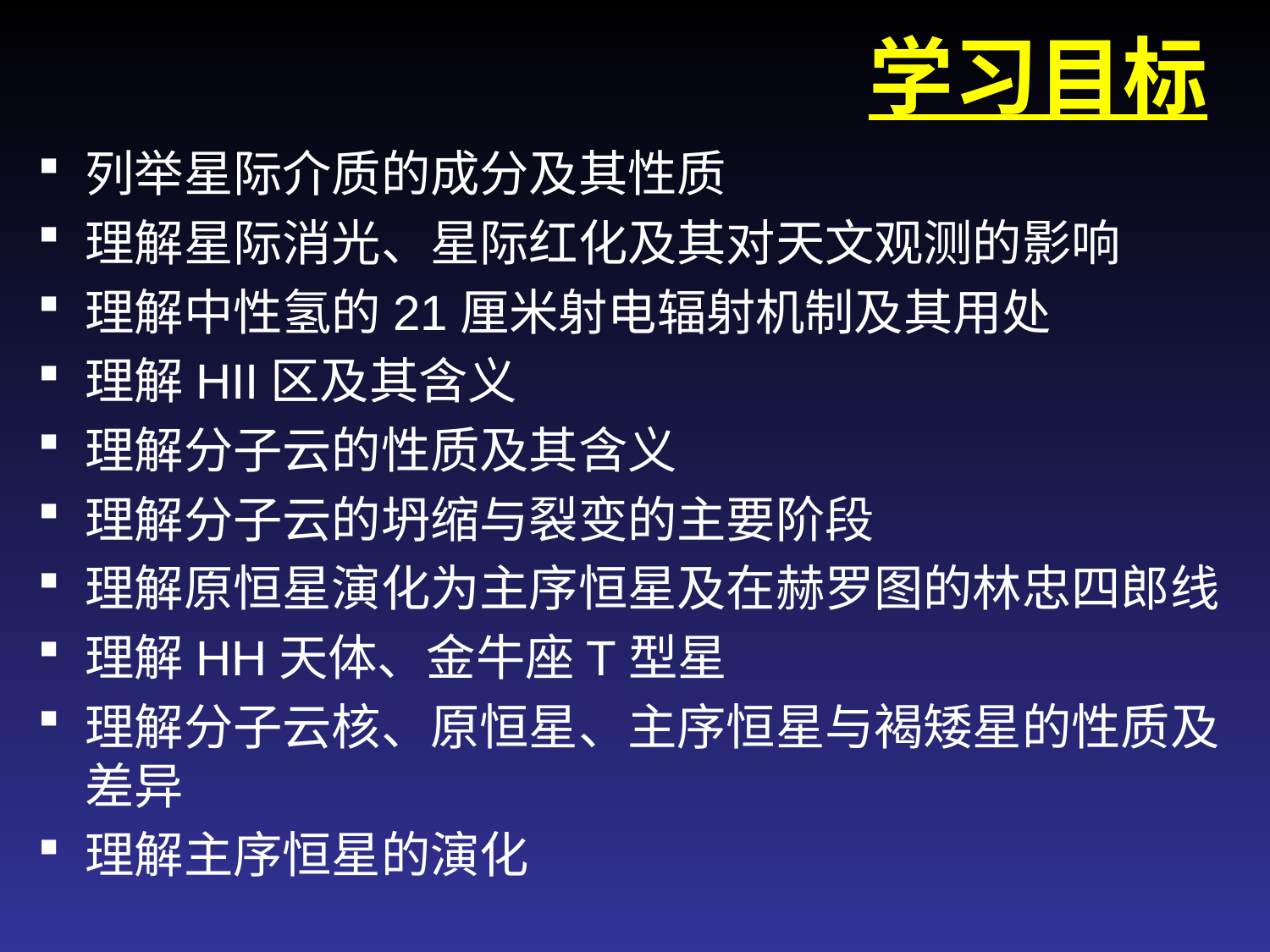

# 学习目标
列举星际介质的成分及其性质
理解星际消光、星际红化及其对天文观测的影响
理解中性氢的21厘米射电辐射机制及其用处
理解HII区及其含义
理解分子云的性质及其含义
理解分子云的坍缩与裂变的主要阶段
理解原恒星演化为主序恒星及在赫罗图的林忠四郎线
理解HH天体、金牛座T型星
理解分子云核、原恒星、主序恒星与褐矮星的性质及差异
理解主序恒星的演化